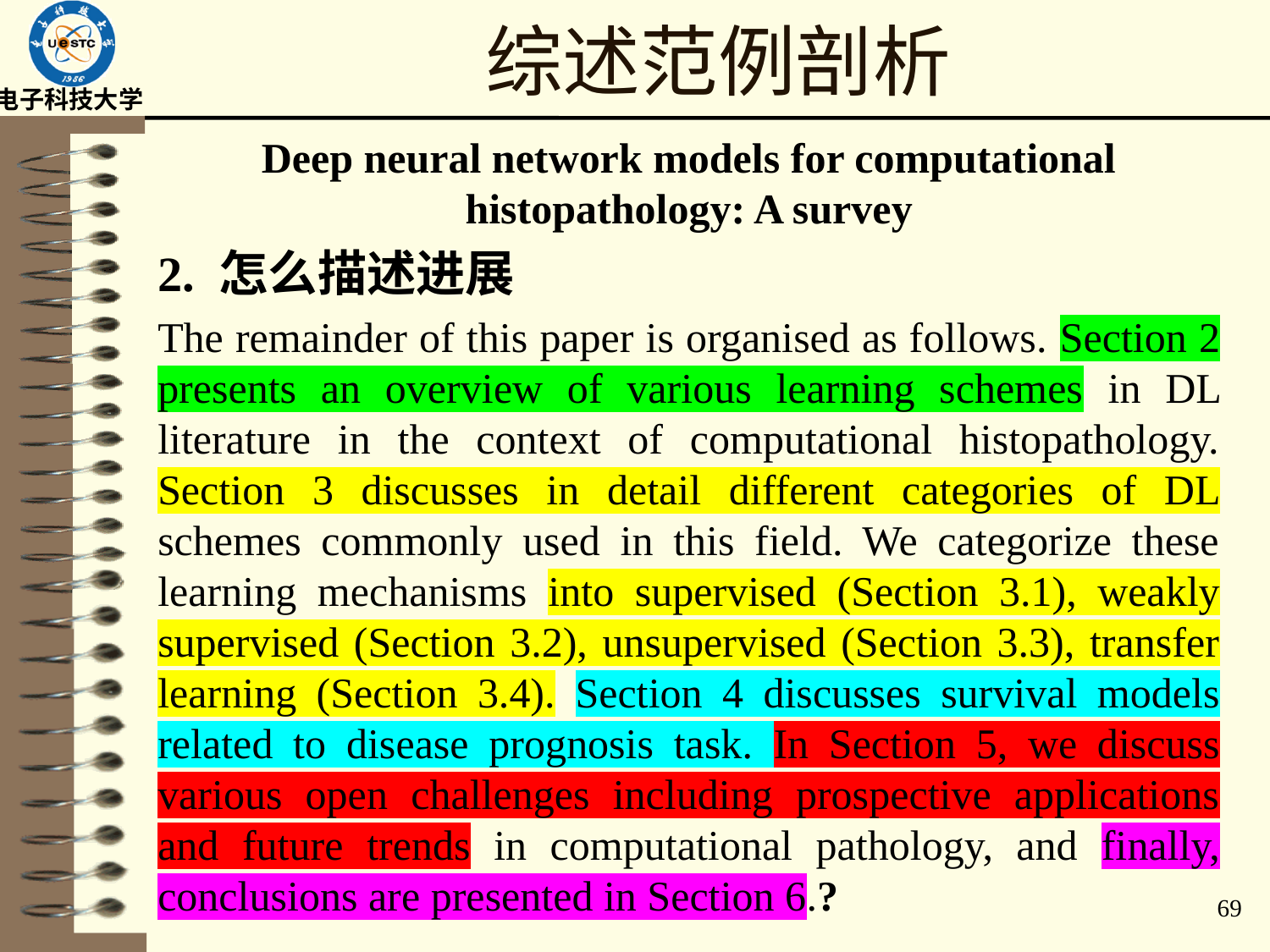

# 综述范例剖析
Deep neural network models for computational histopathology: A survey
2. 怎么描述进展
The remainder of this paper is organised as follows. Section 2 presents an overview of various learning schemes in DL literature in the context of computational histopathology. Section 3 discusses in detail different categories of DL schemes commonly used in this field. We categorize these learning mechanisms into supervised (Section 3.1), weakly supervised (Section 3.2), unsupervised (Section 3.3), transfer learning (Section 3.4). Section 4 discusses survival models related to disease prognosis task. In Section 5, we discuss various open challenges including prospective applications and future trends in computational pathology, and finally, conclusions are presented in Section 6.?
69